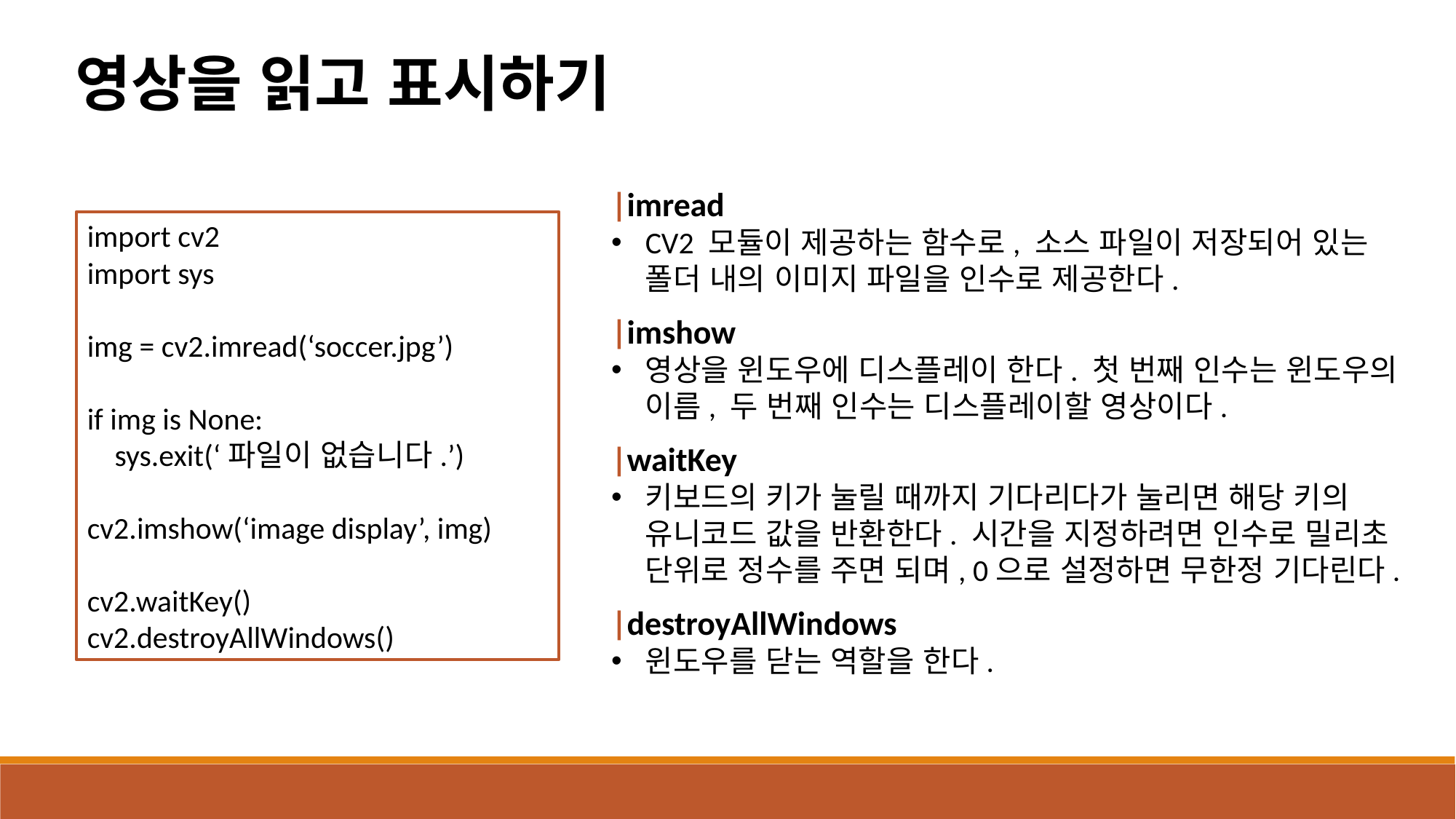

영상을 읽고 표시하기
|imread
CV2 모듈이 제공하는 함수로, 소스 파일이 저장되어 있는 폴더 내의 이미지 파일을 인수로 제공한다.

|imshow
영상을 윈도우에 디스플레이 한다. 첫 번째 인수는 윈도우의 이름, 두 번째 인수는 디스플레이할 영상이다.

|waitKey
키보드의 키가 눌릴 때까지 기다리다가 눌리면 해당 키의 유니코드 값을 반환한다. 시간을 지정하려면 인수로 밀리초 단위로 정수를 주면 되며, 0으로 설정하면 무한정 기다린다.

|destroyAllWindows
윈도우를 닫는 역할을 한다.
import cv2
import sys

img = cv2.imread(‘soccer.jpg’)

if img is None:
    sys.exit(‘파일이 없습니다.’)

cv2.imshow(‘image display’, img)

cv2.waitKey()
cv2.destroyAllWindows()